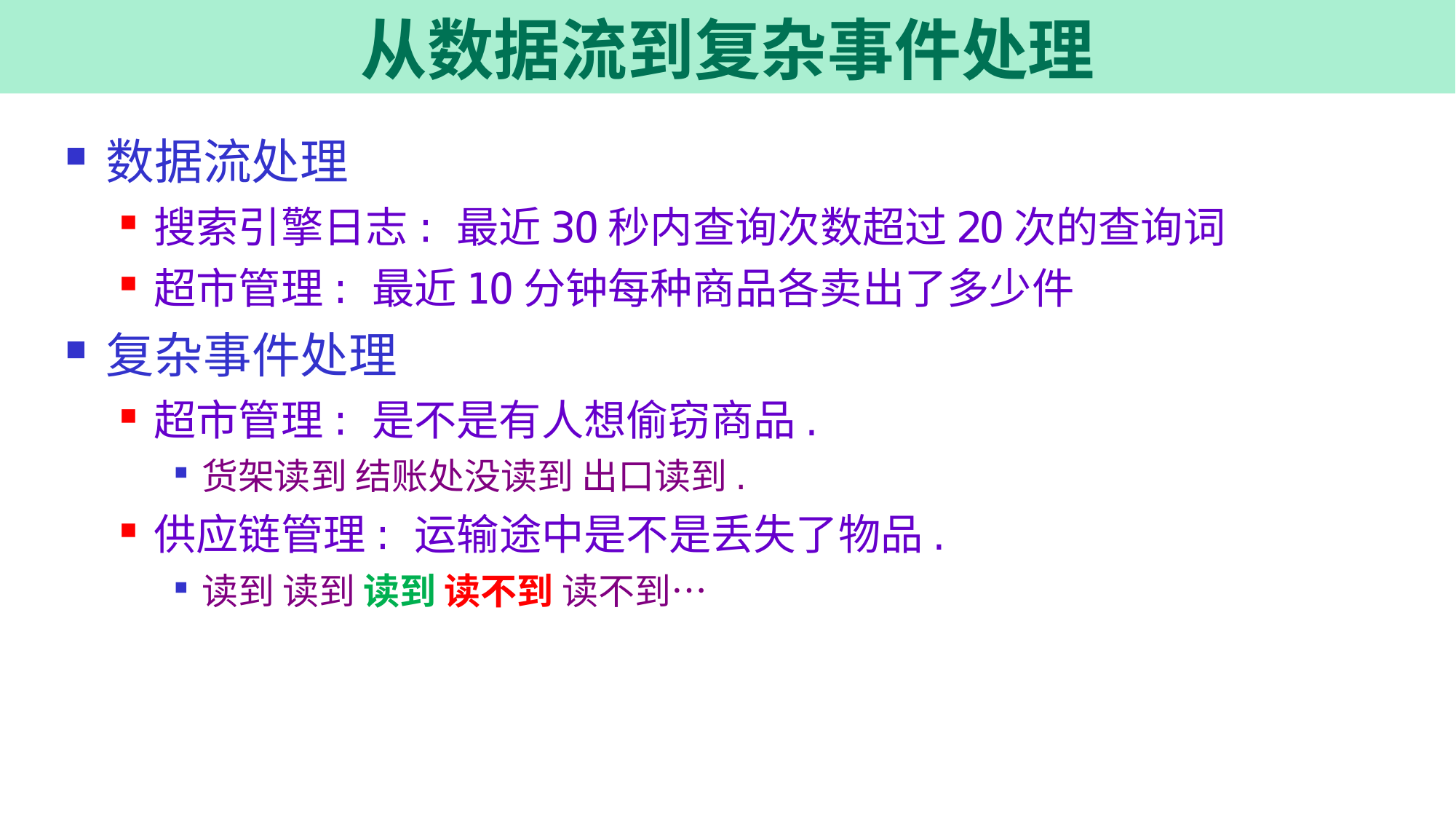

# 从数据流到复杂事件处理
数据流处理
搜索引擎日志: 最近30秒内查询次数超过20次的查询词
超市管理: 最近10分钟每种商品各卖出了多少件
复杂事件处理
超市管理: 是不是有人想偷窃商品.
货架读到 结账处没读到 出口读到.
供应链管理: 运输途中是不是丢失了物品.
读到 读到 读到 读不到 读不到…